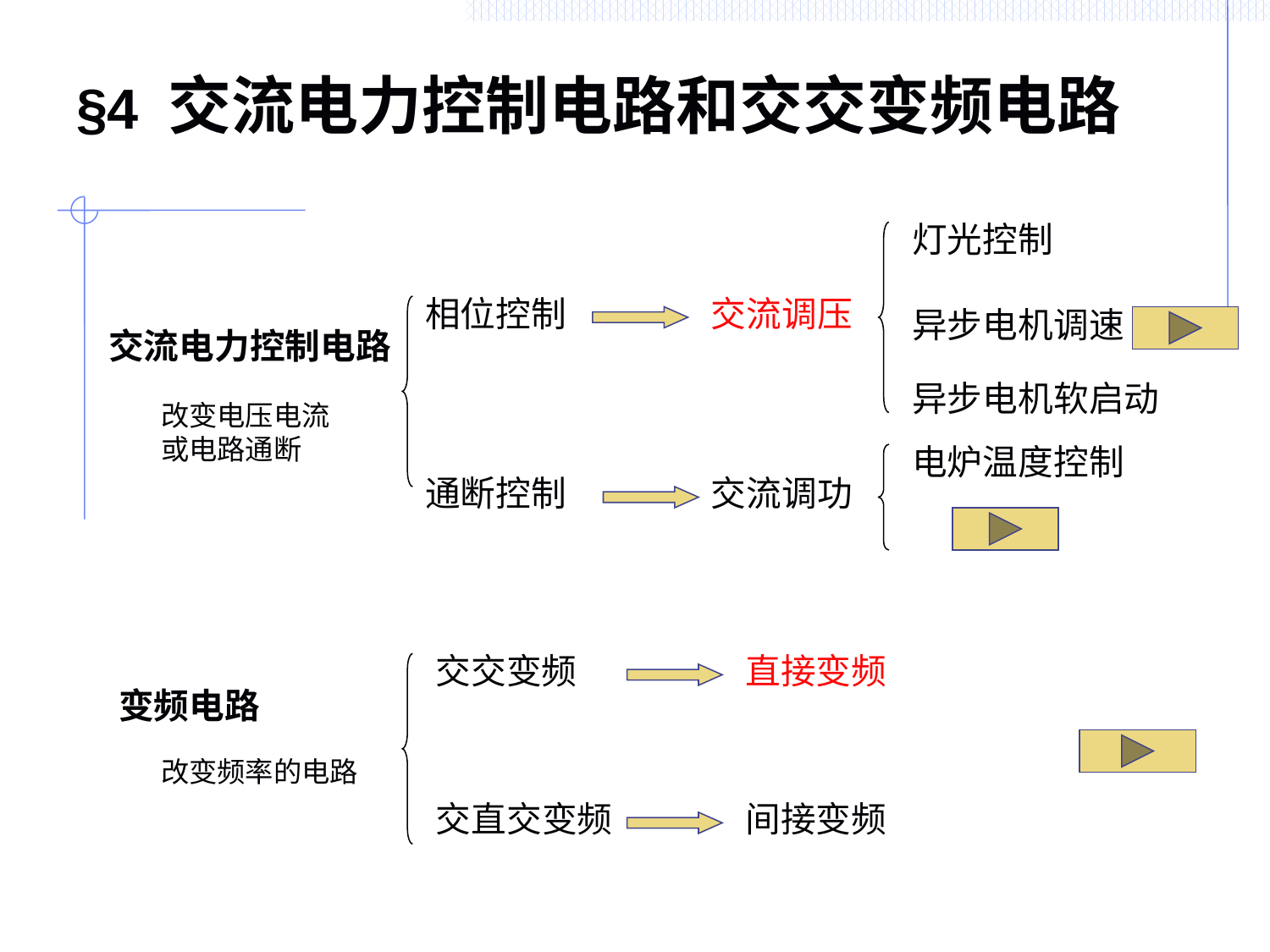

# §4 交流电力控制电路和交交变频电路
灯光控制

异步电机调速
异步电机软启动
相位控制

通断控制
交流调压

交流电力控制电路
变频电路
改变电压电流
或电路通断
电炉温度控制

交流调功

交交变频

交直交变频
直接变频

改变频率的电路
间接变频